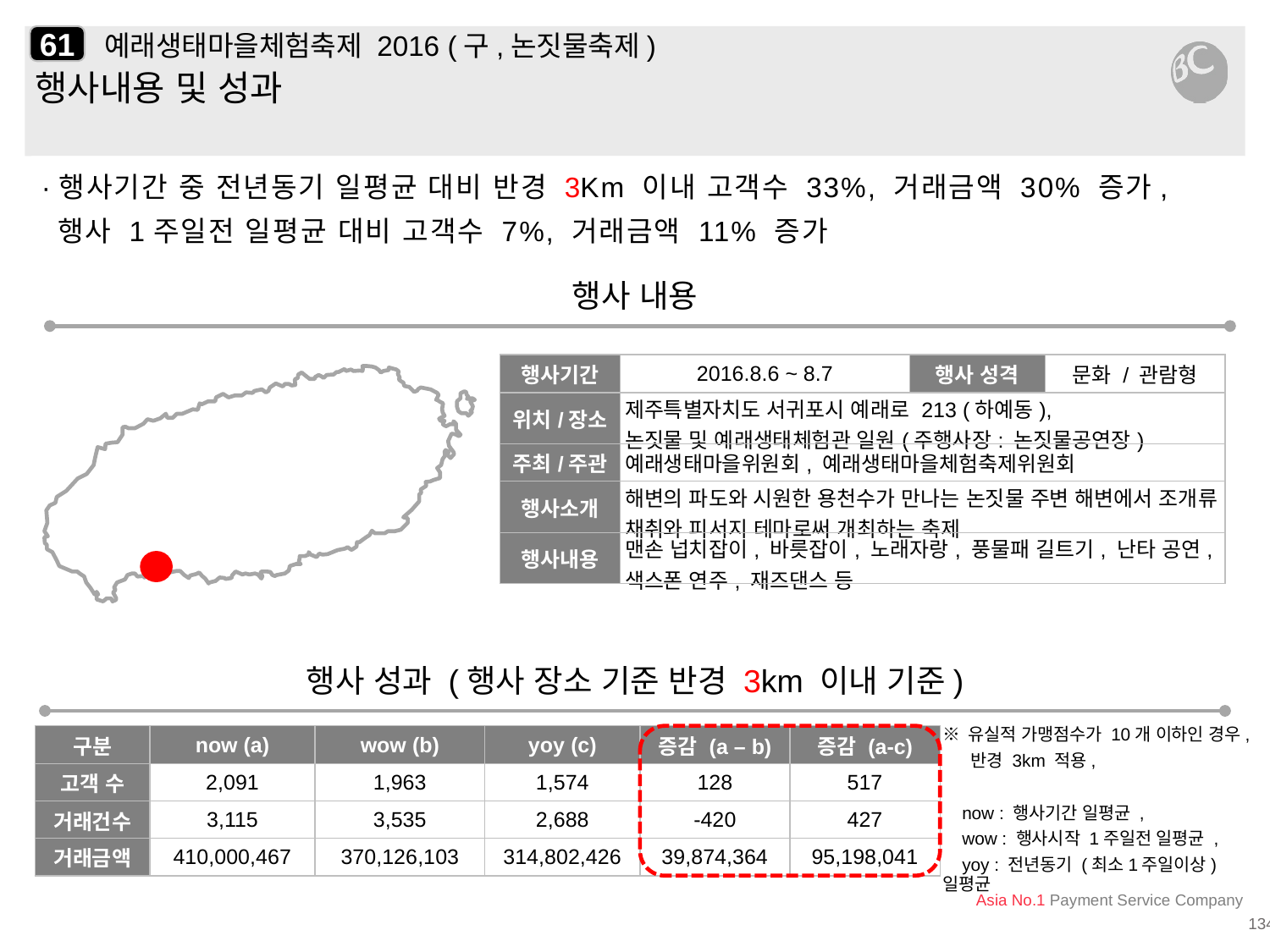

61
# 예래생태마을체험축제 2016 (구,논짓물축제)
행사내용 및 성과
·행사기간 중 전년동기 일평균 대비 반경 3Km 이내 고객수 33%, 거래금액 30% 증가,
 행사 1주일전 일평균 대비 고객수 7%, 거래금액 11% 증가
행사 내용
| 행사기간 | 2016.8.6 ~ 8.7 | 행사 성격 | 문화 / 관람형 |
| --- | --- | --- | --- |
| 위치/장소 | 제주특별자치도 서귀포시 예래로 213 (하예동), 논짓물 및 예래생태체험관 일원(주행사장: 논짓물공연장) |  |  |
| 주최/주관 | 예래생태마을위원회, 예래생태마을체험축제위원회 |  |  |
| 행사소개 | 해변의 파도와 시원한 용천수가 만나는 논짓물 주변 해변에서 조개류 채취와 피서지 테마로써 개최하는 축제 |  |  |
| 행사내용 | 맨손 넙치잡이, 바릇잡이, 노래자랑, 풍물패 길트기, 난타 공연, 색스폰 연주, 재즈댄스 등 |  |  |

행사 성과 (행사 장소 기준 반경 3km 이내 기준)
| 구분 | now (a) | wow (b) | yoy (c) | 증감 (a – b) | 증감 (a-c) |
| --- | --- | --- | --- | --- | --- |
| 고객 수 | 2,091 | 1,963 | 1,574 | 128 | 517 |
| 거래건수 | 3,115 | 3,535 | 2,688 | -420 | 427 |
| 거래금액 | 410,000,467 | 370,126,103 | 314,802,426 | 39,874,364 | 95,198,041 |

※ 유실적 가맹점수가 10개 이하인 경우,
     반경 3km 적용,

    now : 행사기간 일평균 ,
    wow : 행사시작 1주일전 일평균 ,
    yoy : 전년동기 (최소1주일이상) 일평균